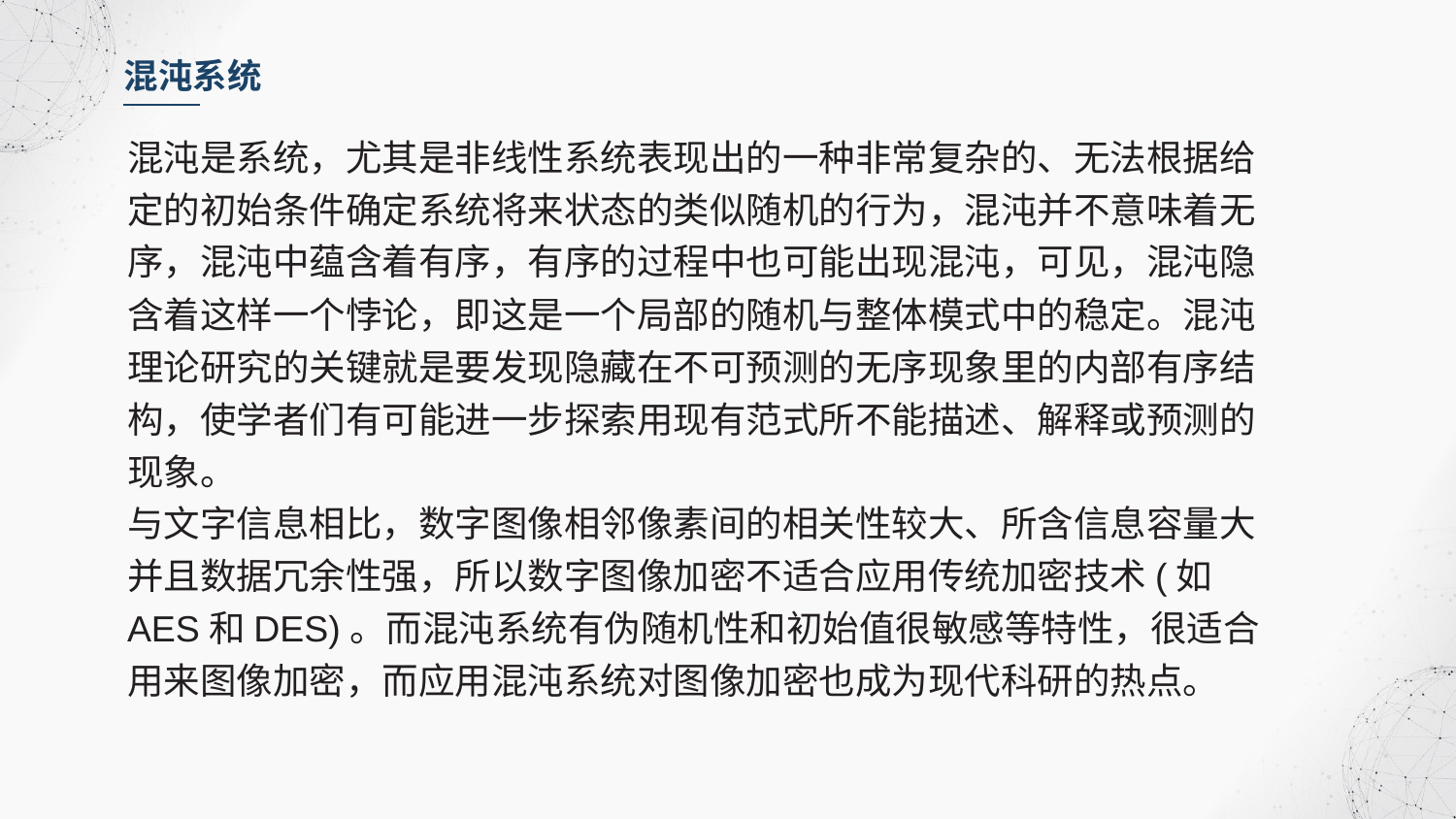

混沌系统
混沌是系统，尤其是非线性系统表现出的一种非常复杂的、无法根据给定的初始条件确定系统将来状态的类似随机的行为，混沌并不意味着无序，混沌中蕴含着有序，有序的过程中也可能出现混沌，可见，混沌隐含着这样一个悖论，即这是一个局部的随机与整体模式中的稳定。混沌理论研究的关键就是要发现隐藏在不可预测的无序现象里的内部有序结构，使学者们有可能进一步探索用现有范式所不能描述、解释或预测的现象。
与文字信息相比，数字图像相邻像素间的相关性较大、所含信息容量大并且数据冗余性强，所以数字图像加密不适合应用传统加密技术(如AES和DES)。而混沌系统有伪随机性和初始值很敏感等特性，很适合用来图像加密，而应用混沌系统对图像加密也成为现代科研的热点。